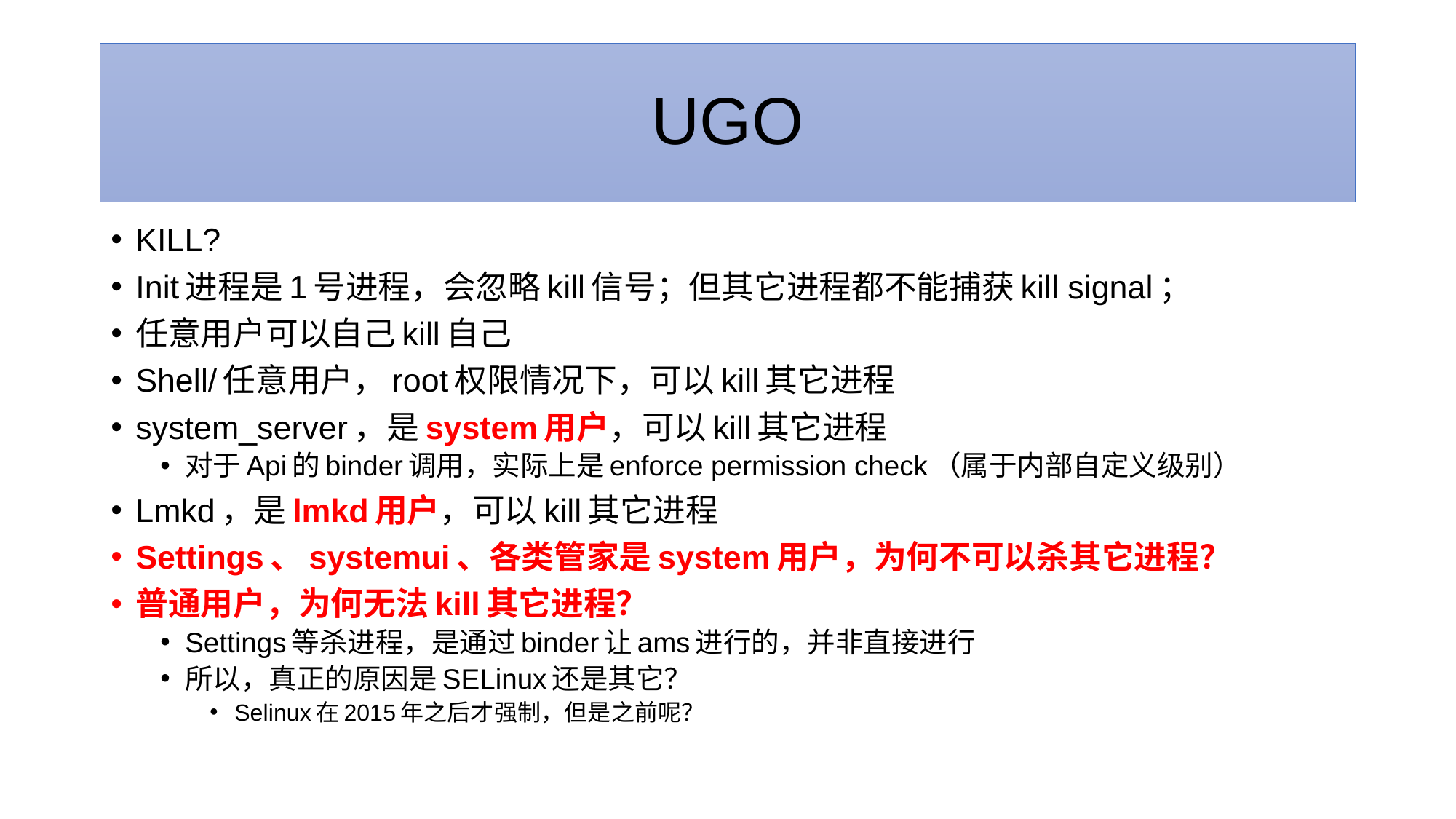

# UGO
KILL?
Init进程是1号进程，会忽略kill信号；但其它进程都不能捕获kill signal；
任意用户可以自己kill自己
Shell/任意用户，root权限情况下，可以kill其它进程
system_server，是system用户，可以kill其它进程
对于Api的binder调用，实际上是enforce permission check（属于内部自定义级别）
Lmkd，是lmkd用户，可以kill其它进程
Settings、systemui、各类管家是system用户，为何不可以杀其它进程？
普通用户，为何无法kill其它进程？
Settings等杀进程，是通过binder让ams进行的，并非直接进行
所以，真正的原因是SELinux还是其它？
Selinux在2015年之后才强制，但是之前呢？